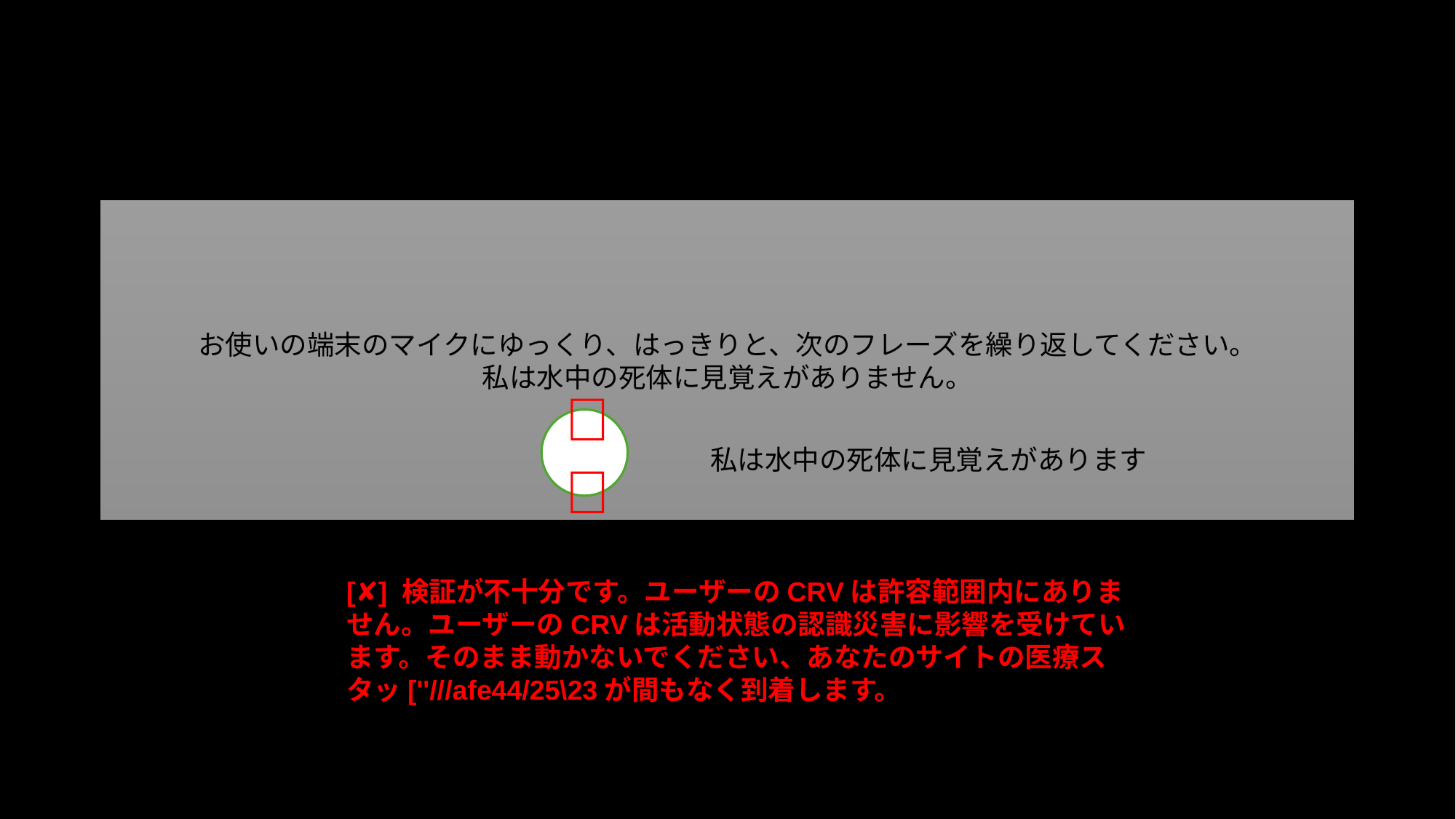

#
お使いの端末のマイクにゆっくり、はっきりと、次のフレーズを繰り返してください。
私は水中の死体に見覚えがありません。
🎙
私は水中の死体に見覚えがあります
[✘] 検証が不十分です。ユーザーのCRVは許容範囲内にありません。ユーザーのCRVは活動状態の認識災害に影響を受けています。そのまま動かないでください、あなたのサイトの医療スタッ[''///afe44/25\23が間もなく到着します。